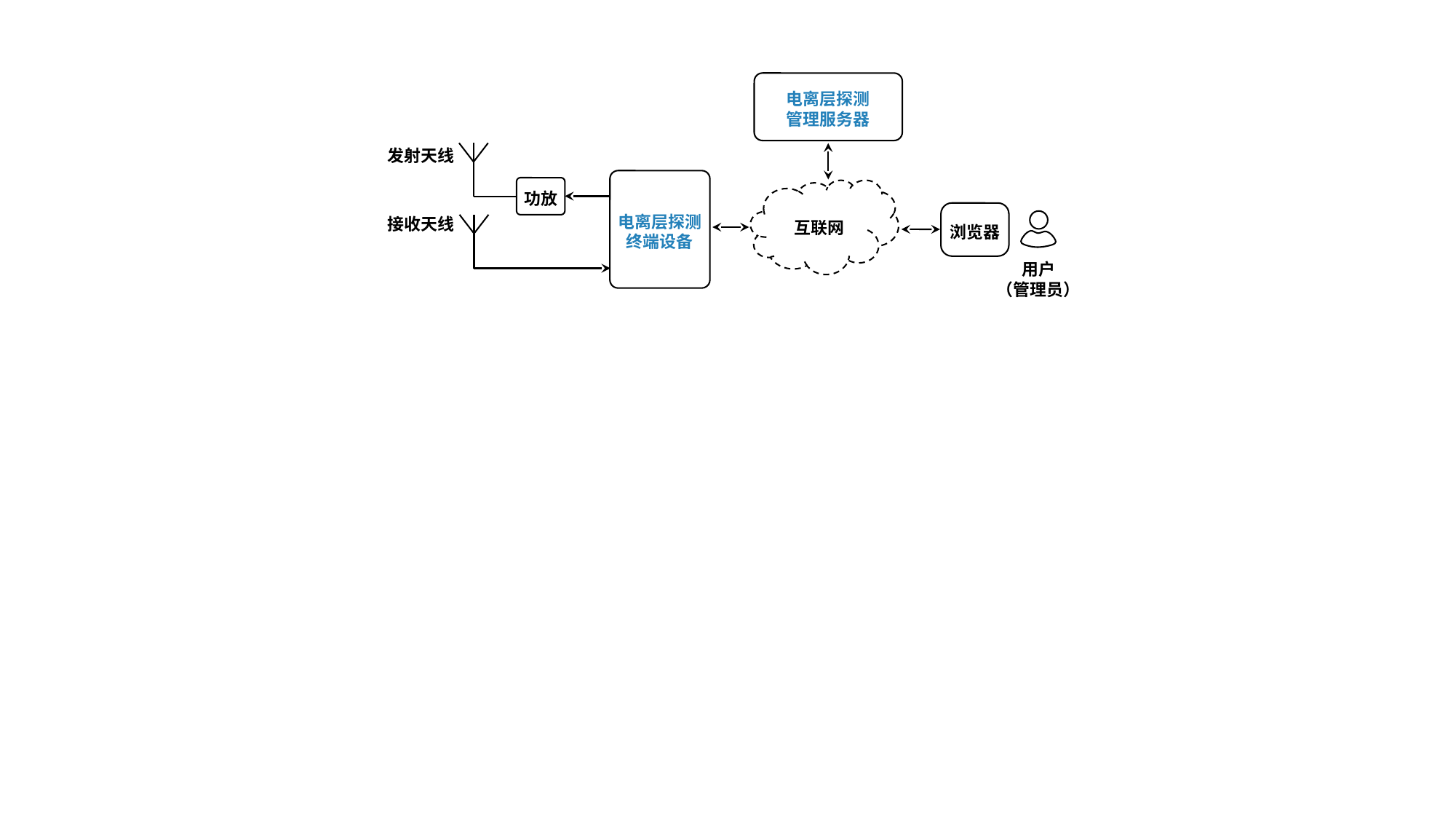

电离层探测
管理服务器

发射天线
电离层探测终端设备
功放
互联网
浏览器

接收天线
用户
（管理员）